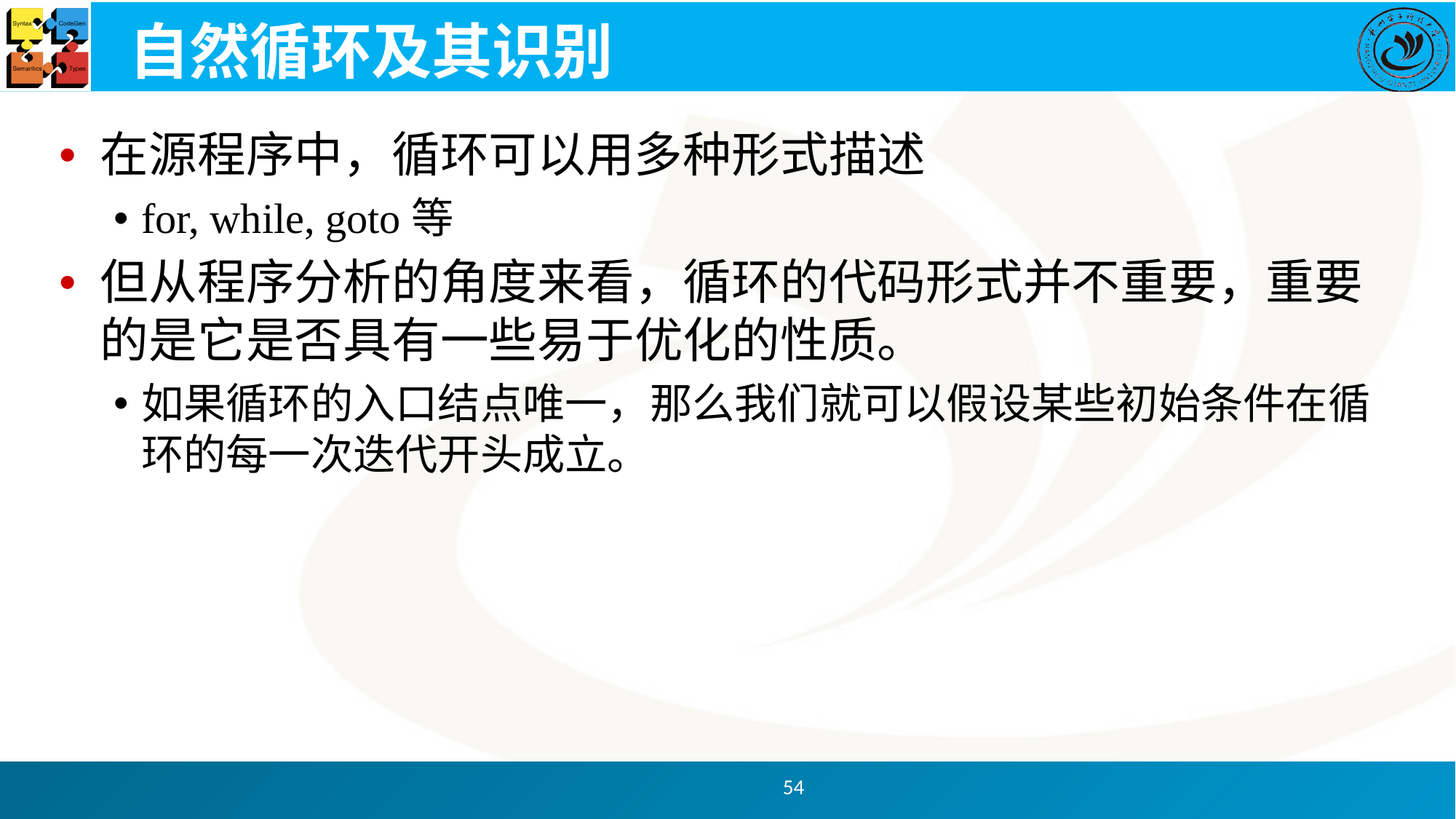

# 自然循环及其识别
在源程序中，循环可以用多种形式描述
for, while, goto等
但从程序分析的角度来看，循环的代码形式并不重要，重要的是它是否具有一些易于优化的性质。
如果循环的入口结点唯一，那么我们就可以假设某些初始条件在循 环的每一次迭代开头成立。
54